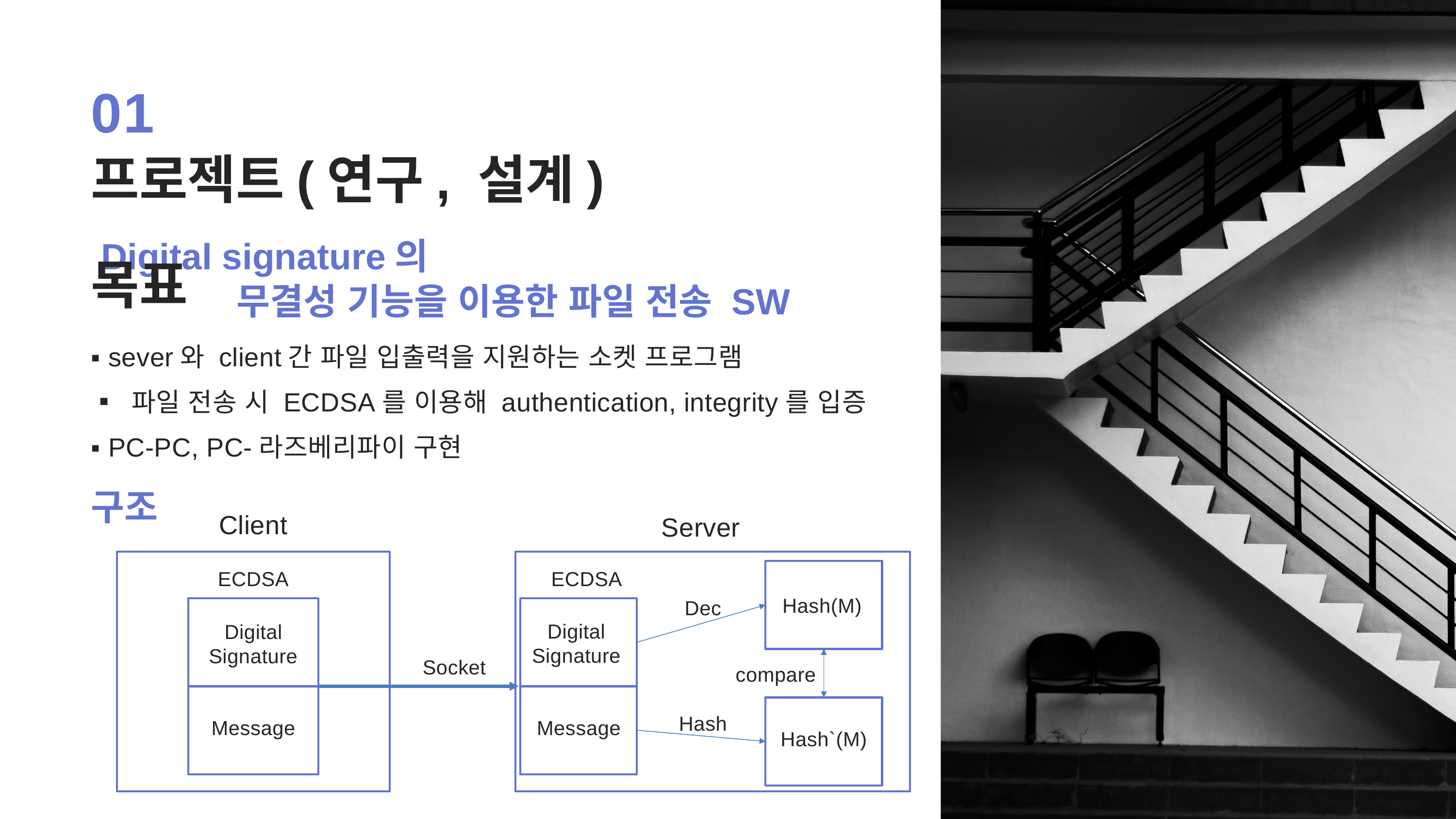

01
프로젝트(연구, 설계) 목표
 Digital signature의
		무결성 기능을 이용한 파일 전송 SW
▪ sever와 client간 파일 입출력을 지원하는 소켓 프로그램
▪ 파일 전송 시 ECDSA를 이용해 authentication, integrity를 입증
▪ PC-PC, PC-라즈베리파이 구현
구조
Client
Server

ECDSA
ECDSA
Hash(M)
Dec

Digital
Signature
Digital
Signature
Socket
compare

Hash
Message
Message
Hash`(M)